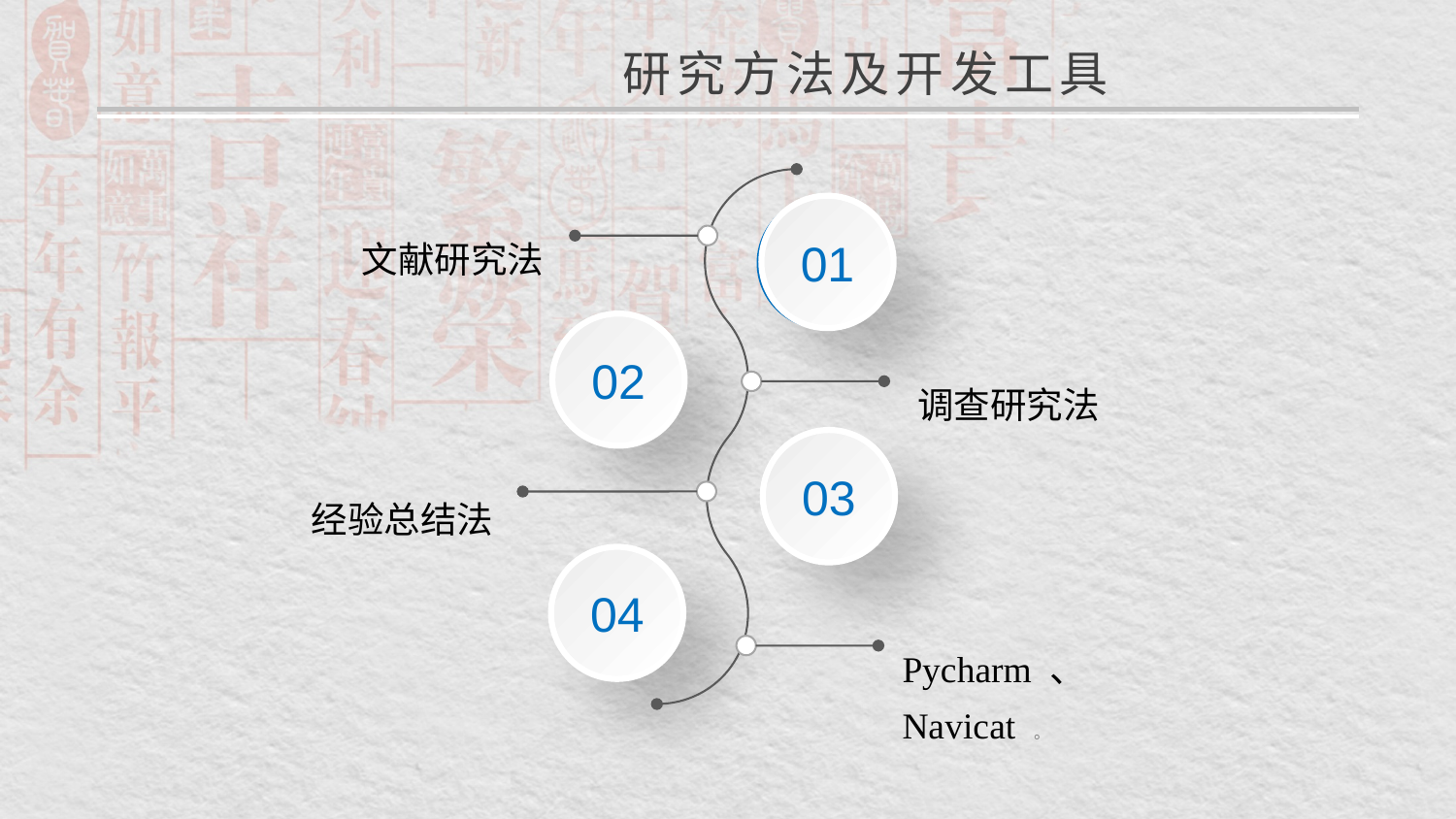

研究方法及开发工具

01

文献研究法

02

调查研究法

03
经验总结法

04
Pycharm 、 Navicat 。